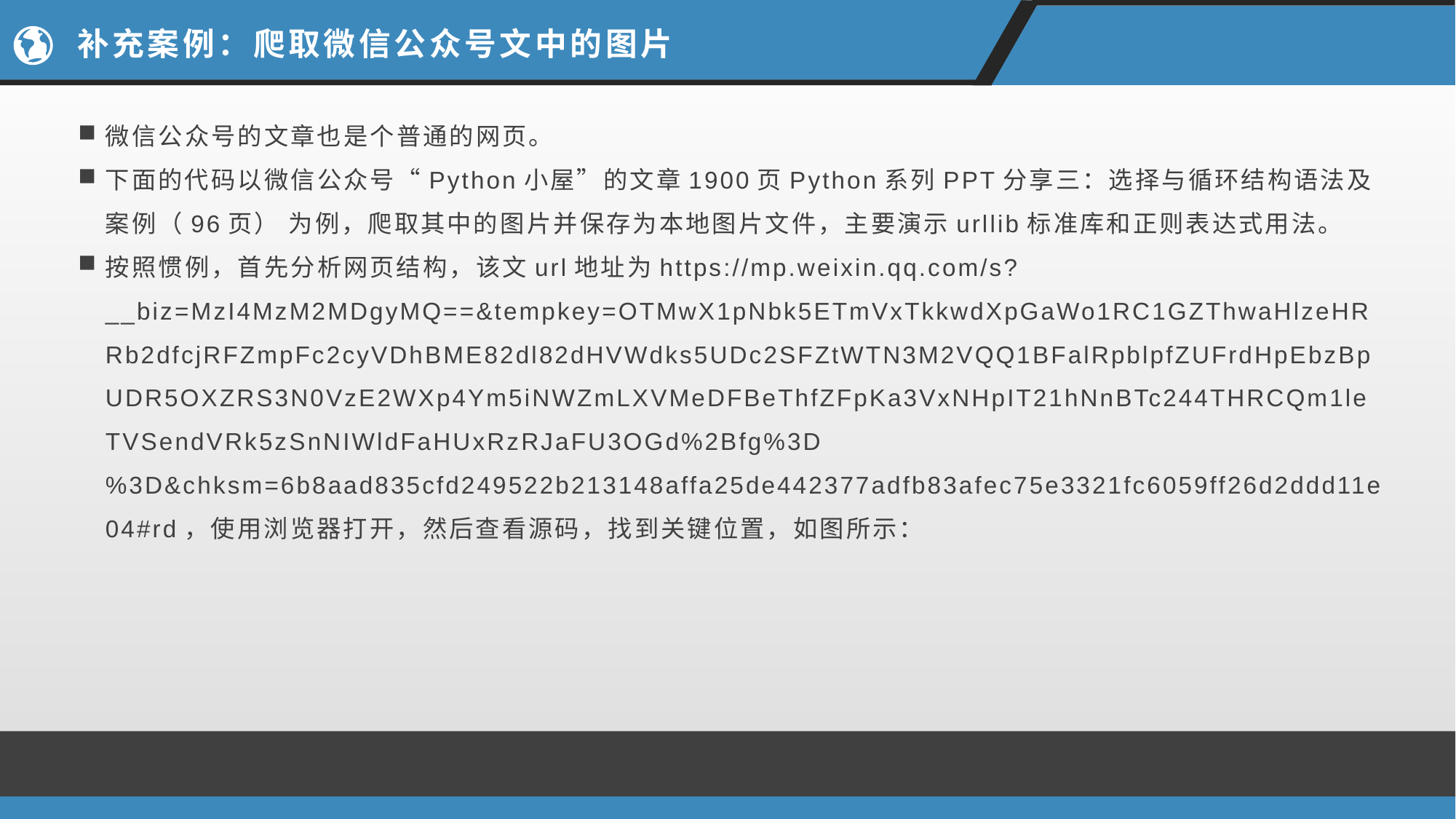

# 补充案例：爬取微信公众号文中的图片

微信公众号的文章也是个普通的网页。
下面的代码以微信公众号“Python小屋”的文章1900页Python系列PPT分享三：选择与循环结构语法及案例（96页） 为例，爬取其中的图片并保存为本地图片文件，主要演示urllib标准库和正则表达式用法。
按照惯例，首先分析网页结构，该文url地址为https://mp.weixin.qq.com/s?__biz=MzI4MzM2MDgyMQ==&tempkey=OTMwX1pNbk5ETmVxTkkwdXpGaWo1RC1GZThwaHlzeHRRb2dfcjRFZmpFc2cyVDhBME82dl82dHVWdks5UDc2SFZtWTN3M2VQQ1BFalRpblpfZUFrdHpEbzBpUDR5OXZRS3N0VzE2WXp4Ym5iNWZmLXVMeDFBeThfZFpKa3VxNHpIT21hNnBTc244THRCQm1leTVSendVRk5zSnNIWldFaHUxRzRJaFU3OGd%2Bfg%3D%3D&chksm=6b8aad835cfd249522b213148affa25de442377adfb83afec75e3321fc6059ff26d2ddd11e04#rd，使用浏览器打开，然后查看源码，找到关键位置，如图所示：